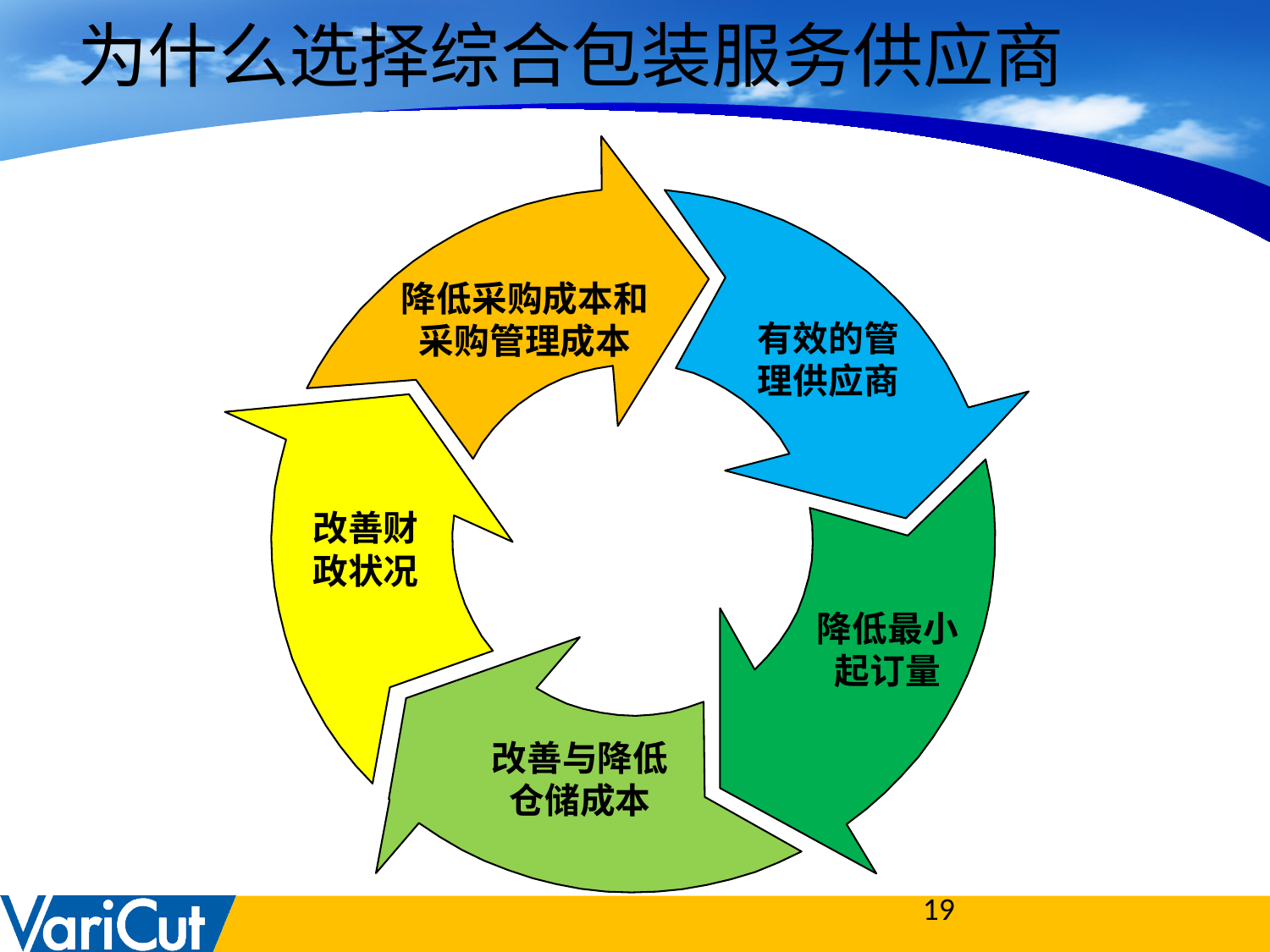

# 为什么选择综合包装服务供应商

降低采购成本和采购管理成本
有效的管理供应商
改善财政状况
降低最小起订量
改善与降低仓储成本
19